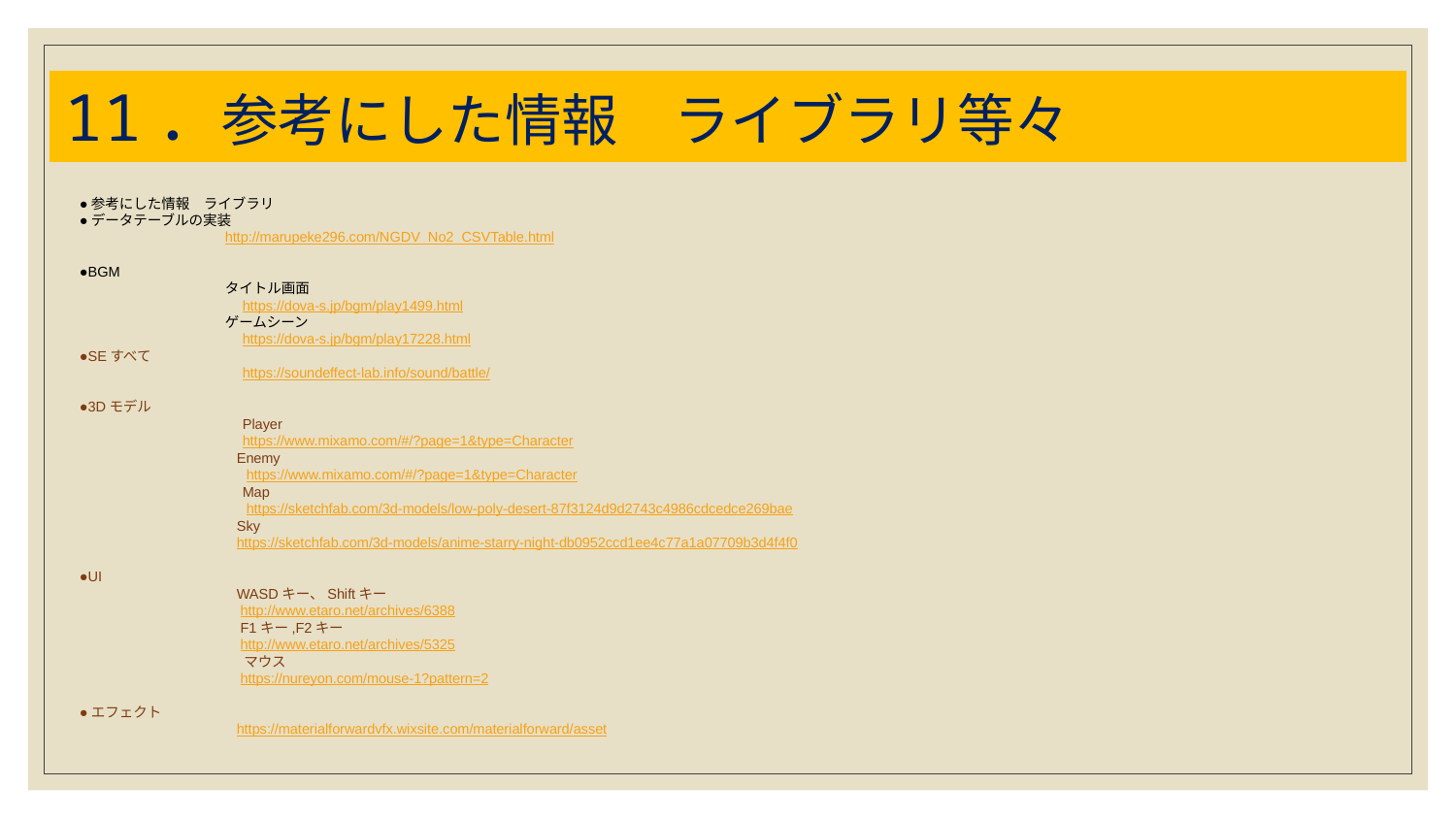

# 11．参考にした情報　ライブラリ等々
●参考にした情報　ライブラリ
●データテーブルの実装
	http://marupeke296.com/NGDV_No2_CSVTable.html

●BGM
	タイトル画面
	　https://dova-s.jp/bgm/play1499.html
	ゲームシーン
	　https://dova-s.jp/bgm/play17228.html
●SEすべて
	　https://soundeffect-lab.info/sound/battle/

●3Dモデル
	　Player
	　https://www.mixamo.com/#/?page=1&type=Character
	   Enemy
	　 https://www.mixamo.com/#/?page=1&type=Character
	　Map
	　 https://sketchfab.com/3d-models/low-poly-desert-87f3124d9d2743c4986cdcedce269bae
	   Sky
	   https://sketchfab.com/3d-models/anime-starry-night-db0952ccd1ee4c77a1a07709b3d4f4f0

●UI
	   WASDキー、Shiftキー
	    http://www.etaro.net/archives/6388
	    F1キー,F2キー
	    http://www.etaro.net/archives/5325
	    マウス
	    https://nureyon.com/mouse-1?pattern=2

●エフェクト
	   https://materialforwardvfx.wixsite.com/materialforward/asset